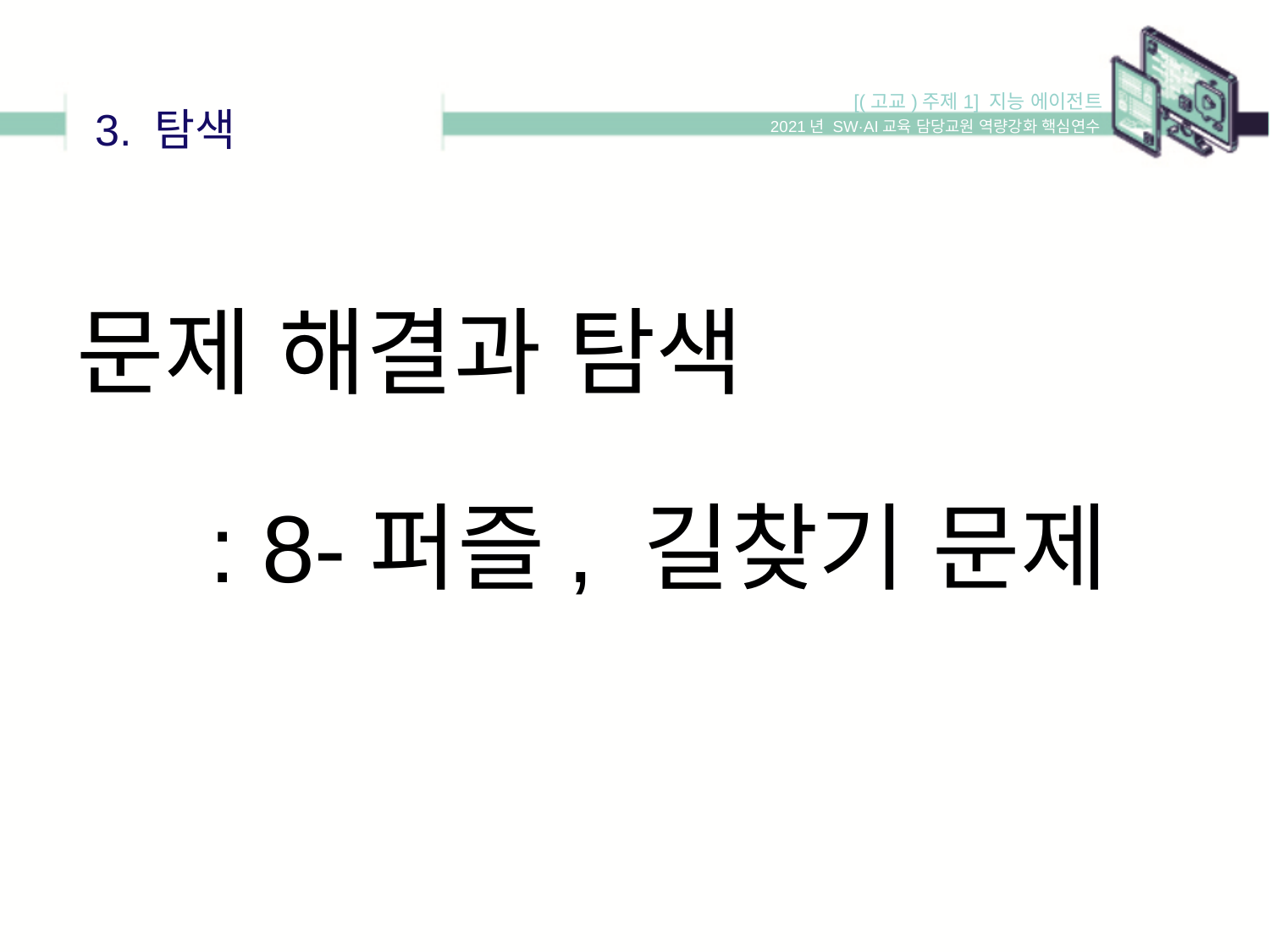

[(고교)주제1] 지능 에이전트
3. 탐색
2021년 SW·AI교육 담당교원 역량강화 핵심연수
문제 해결과 탐색

     : 8-퍼즐, 길찾기 문제